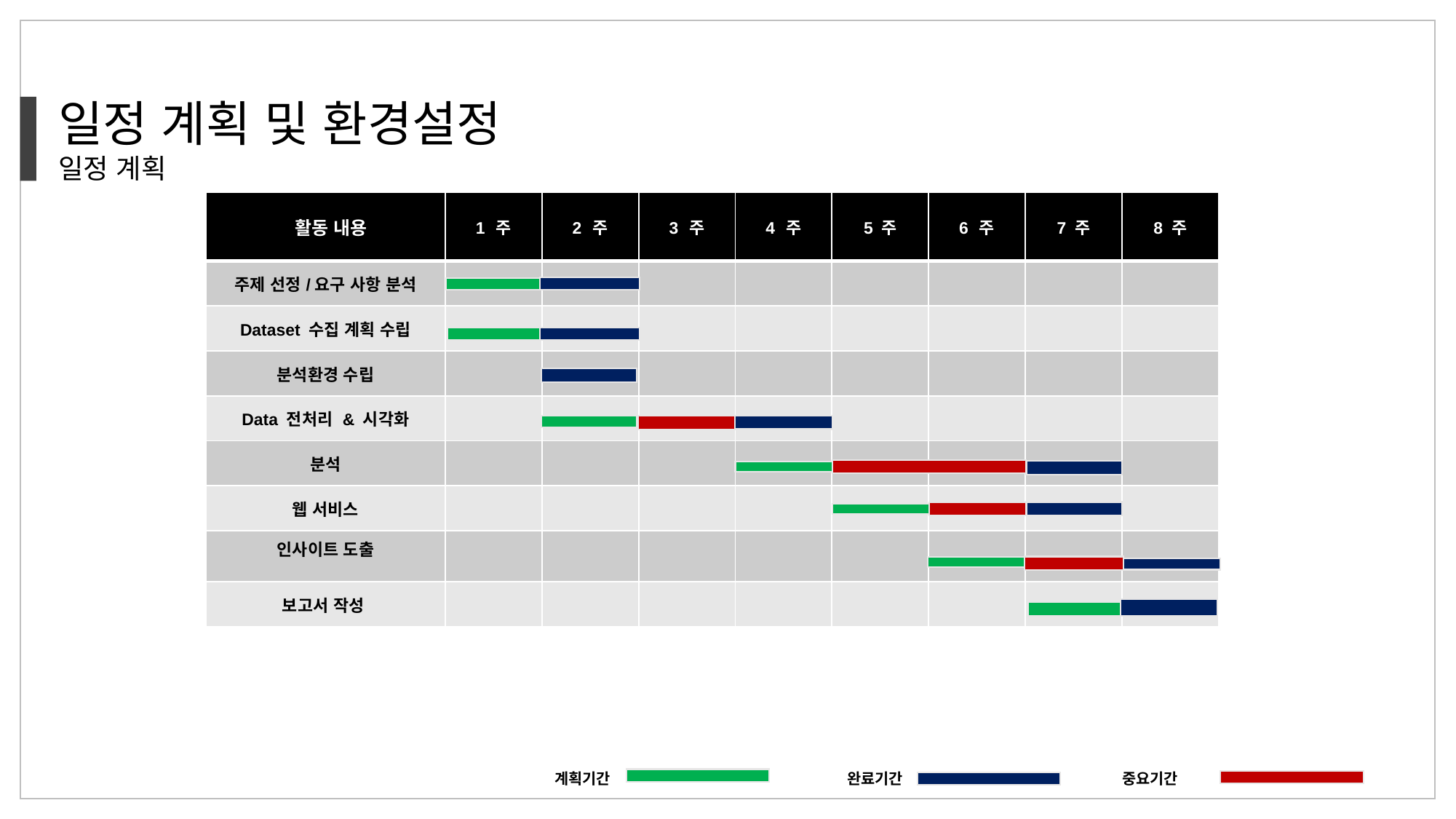

일정 계획 및 환경설정
일정 계획

| 활동 내용 | 1 주 | 2 주 | 3 주 | 4 주 | 5 주 | 6 주 | 7 주 | 8 주 |
| --- | --- | --- | --- | --- | --- | --- | --- | --- |
| 주제 선정/요구 사항 분석 |  |  |  |  |  |  |  |  |
| Dataset 수집 계획 수립 |  |  |  |  |  |  |  |  |
| 분석환경 수립 |  |  |  |  |  |  |  |  |
| Data 전처리 & 시각화 |  |  |  |  |  |  |  |  |
| 분석 |  |  |  |  |  |  |  |  |
| 웹 서비스 |  |  |  |  |  |  |  |  |
| 인사이트 도출 |  |  |  |  |  |  |  |  |
| 보고서 작성 |  |  |  |  |  |  |  |  |

계획기간
완료기간
중요기간